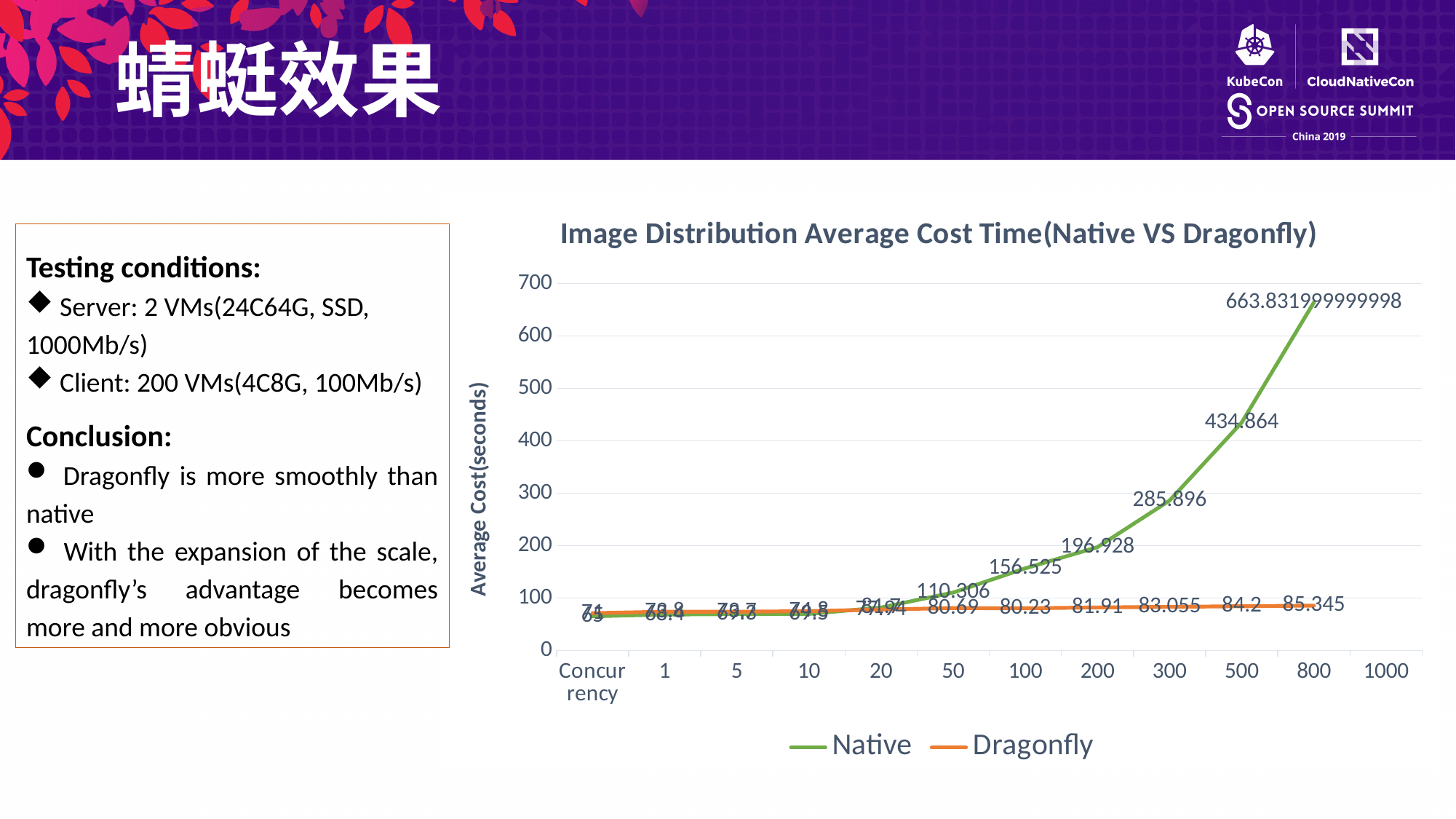

蜻蜓效果

[unsupported chart]

Testing conditions:
 Server: 2 VMs(24C64G, SSD,
1000Mb/s)
 Client: 200 VMs(4C8G, 100Mb/s)
Conclusion:
 Dragonfly is more smoothly than native
 With the expansion of the scale, dragonfly’s advantage becomes more and more obvious